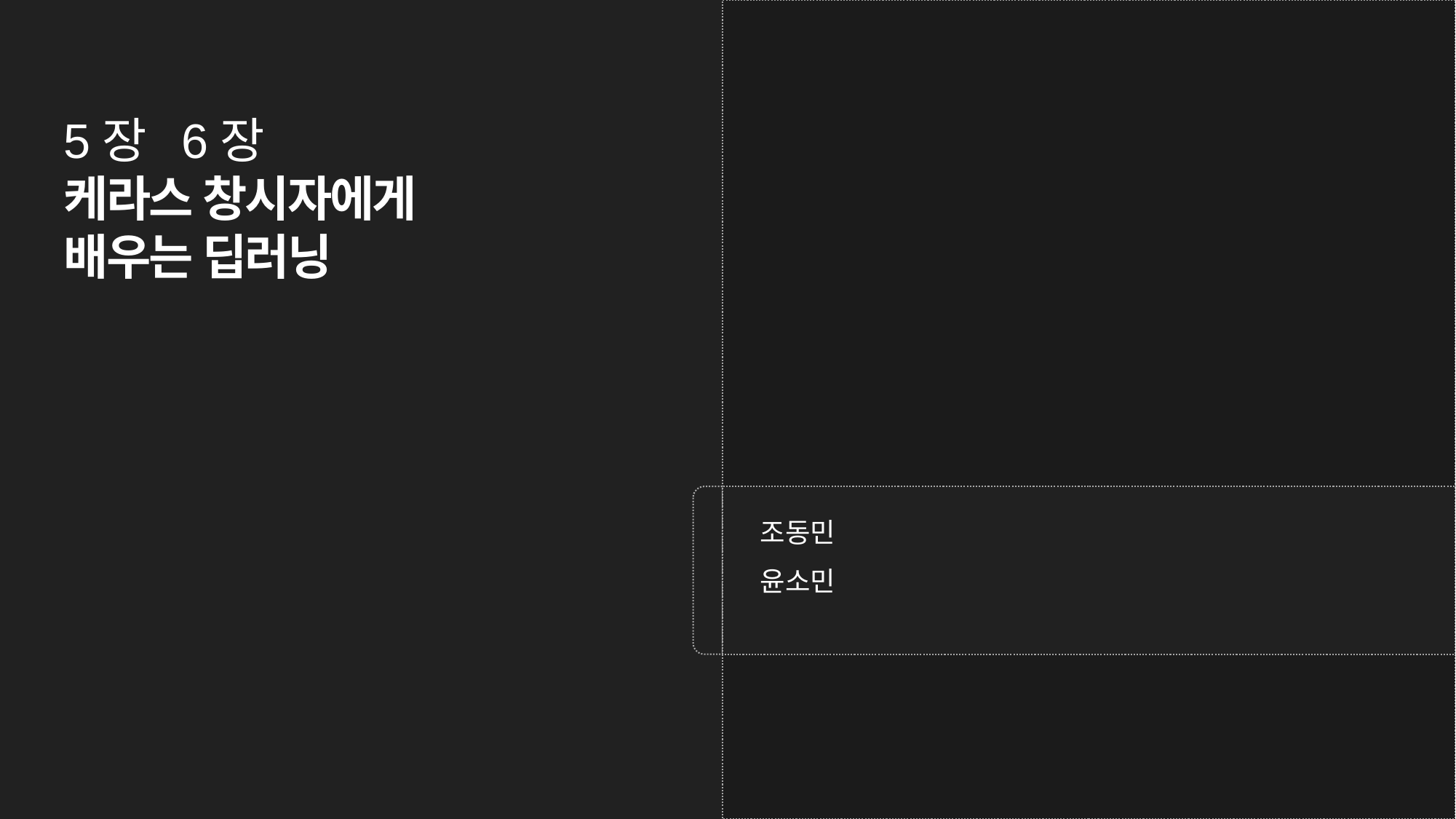

5장  6장
케라스 창시자에게 배우는 딥러닝

조동민
윤소민